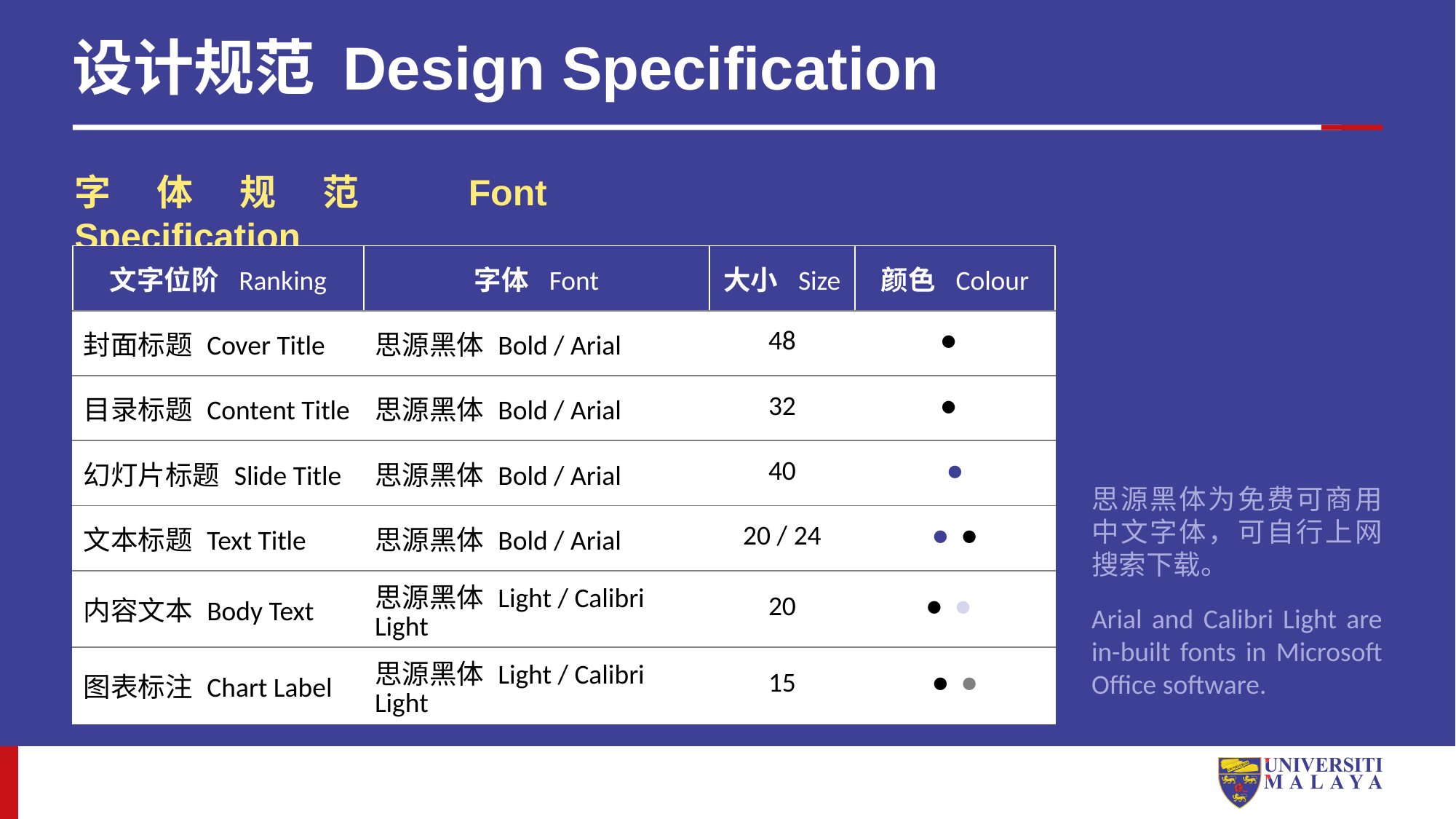

# 设计规范 Design Specification
字体规范 Font Specification
| 文字位阶 Ranking | 字体 Font | 大小 Size | 颜色 Colour |
| --- | --- | --- | --- |
| 封面标题 Cover Title | 思源黑体 Bold / Arial | 48 | ● |
| 目录标题 Content Title | 思源黑体 Bold / Arial | 32 | ● |
| 幻灯片标题 Slide Title | 思源黑体 Bold / Arial | 40 | ● |
| 文本标题 Text Title | 思源黑体 Bold / Arial | 20 / 24 | ● ● |
| 内容文本 Body Text | 思源黑体 Light / Calibri Light | 20 | ● ● |
| 图表标注 Chart Label | 思源黑体 Light / Calibri Light | 15 | ● ● |
思源黑体为免费可商用中文字体，可自行上网搜索下载。
Arial and Calibri Light are in-built fonts in Microsoft Office software.